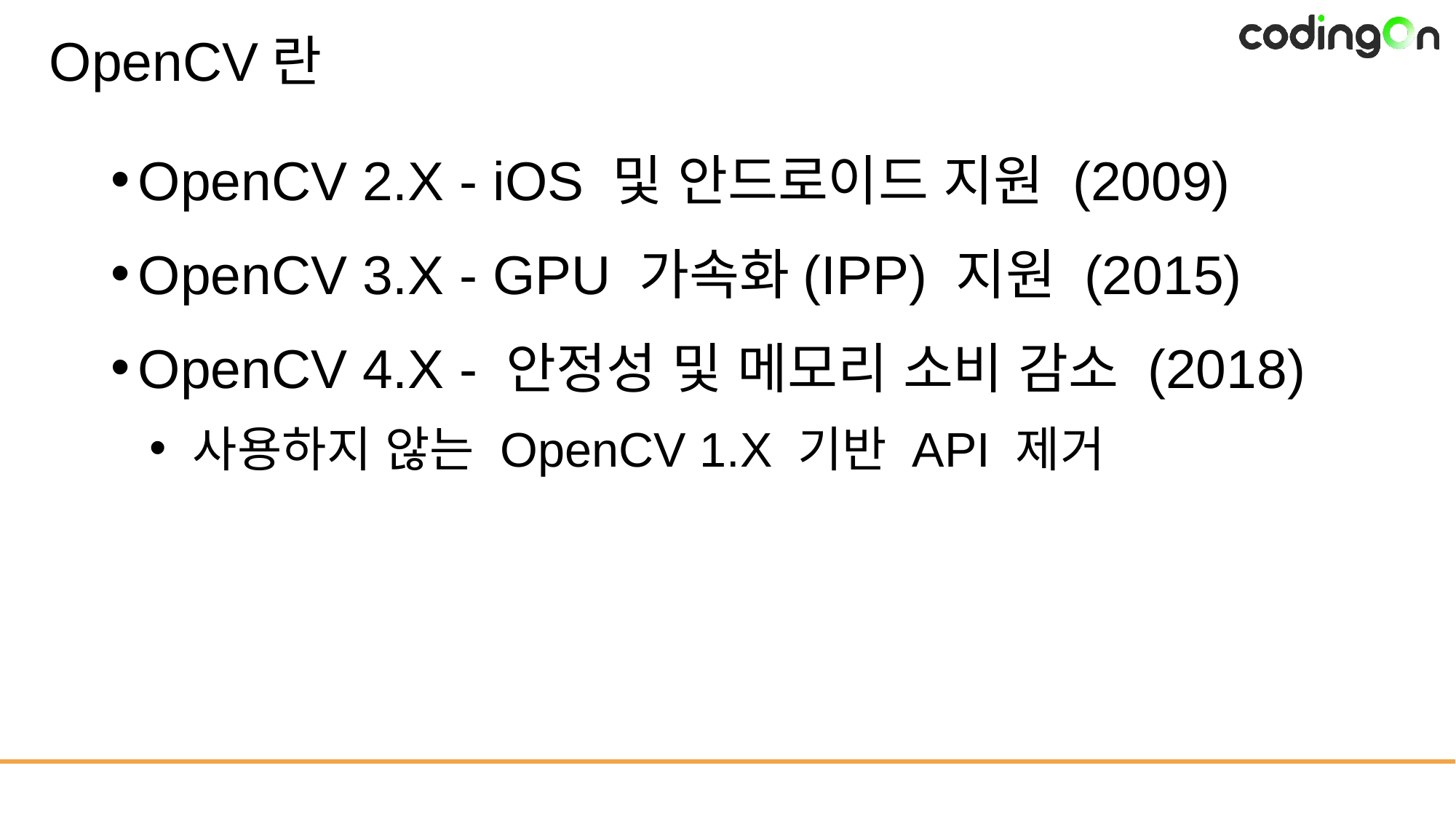

# OpenCV란
OpenCV 2.X - iOS 및 안드로이드 지원 (2009)
OpenCV 3.X - GPU 가속화(IPP) 지원 (2015)
OpenCV 4.X - 안정성 및 메모리 소비 감소 (2018)
사용하지 않는 OpenCV 1.X 기반 API 제거